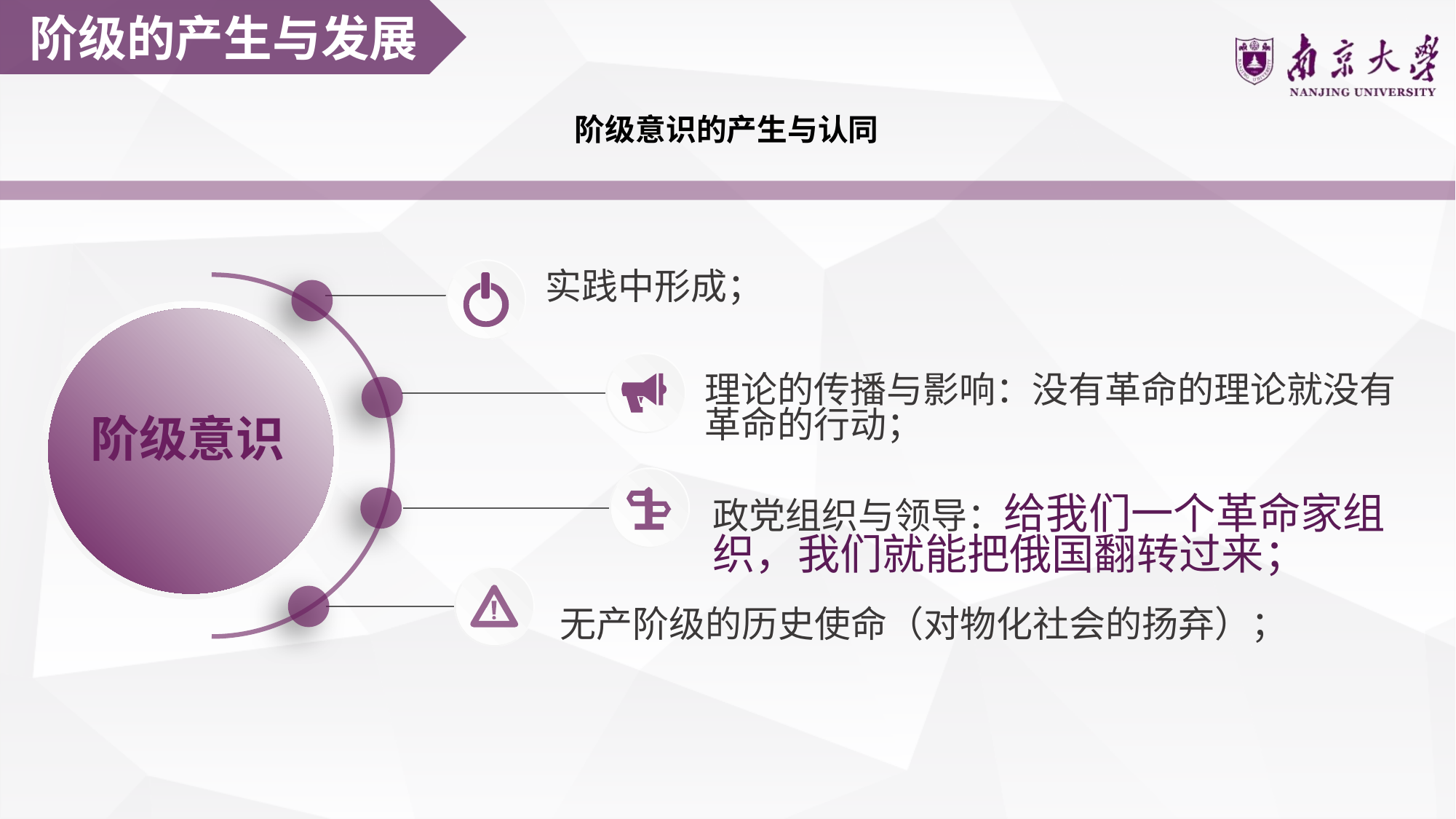

阶级的产生与发展
阶级意识的产生与认同

实践中形成；

理论的传播与影响：没有革命的理论就没有革命的行动；

阶级意识

政党组织与领导：给我们一个革命家组织，我们就能把俄国翻转过来；

无产阶级的历史使命（对物化社会的扬弃）；